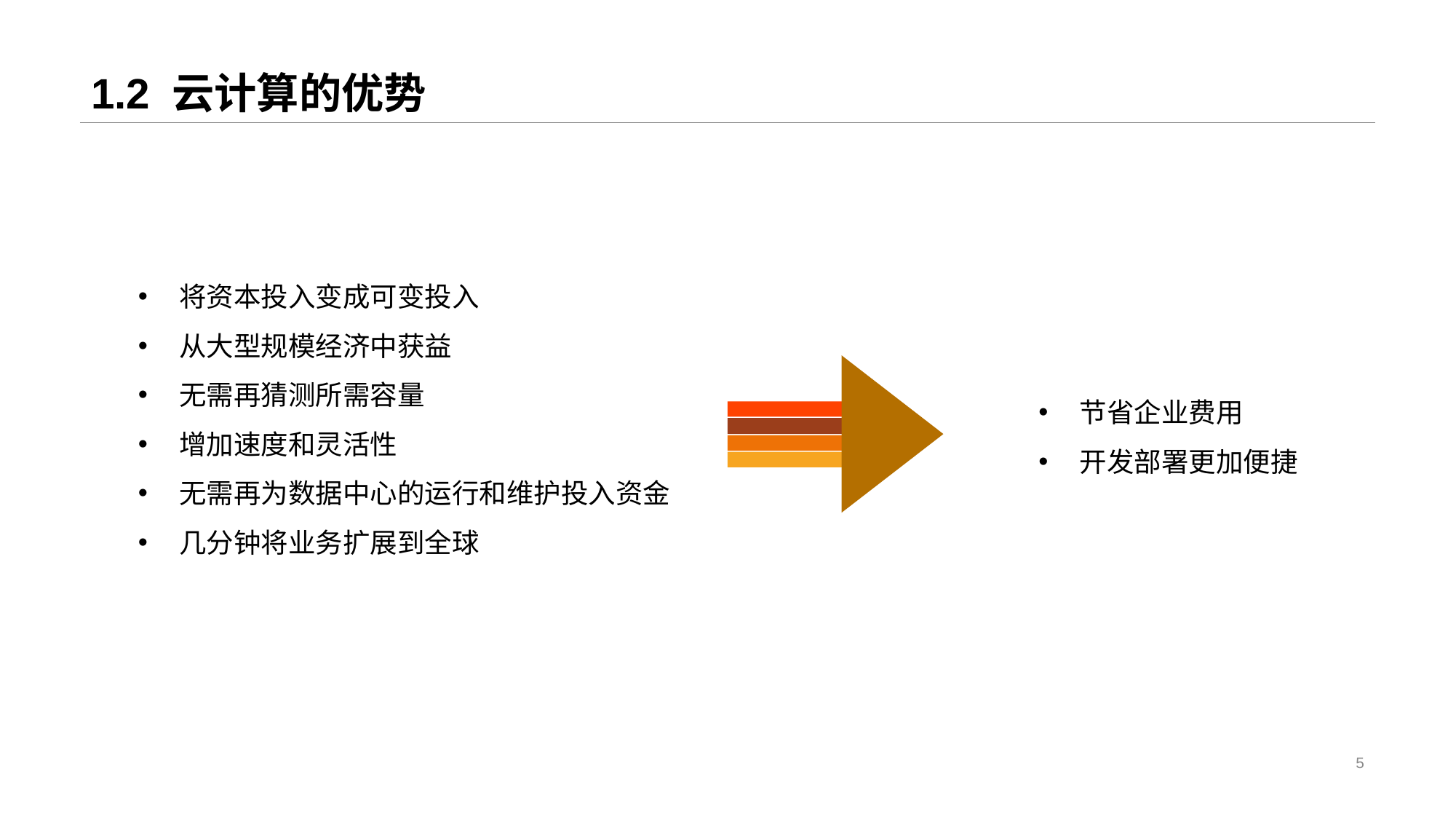

# 1.2 云计算的优势
将资本投入变成可变投入
从大型规模经济中获益
无需再猜测所需容量
增加速度和灵活性
无需再为数据中心的运行和维护投入资金
几分钟将业务扩展到全球

节省企业费用
开发部署更加便捷
5